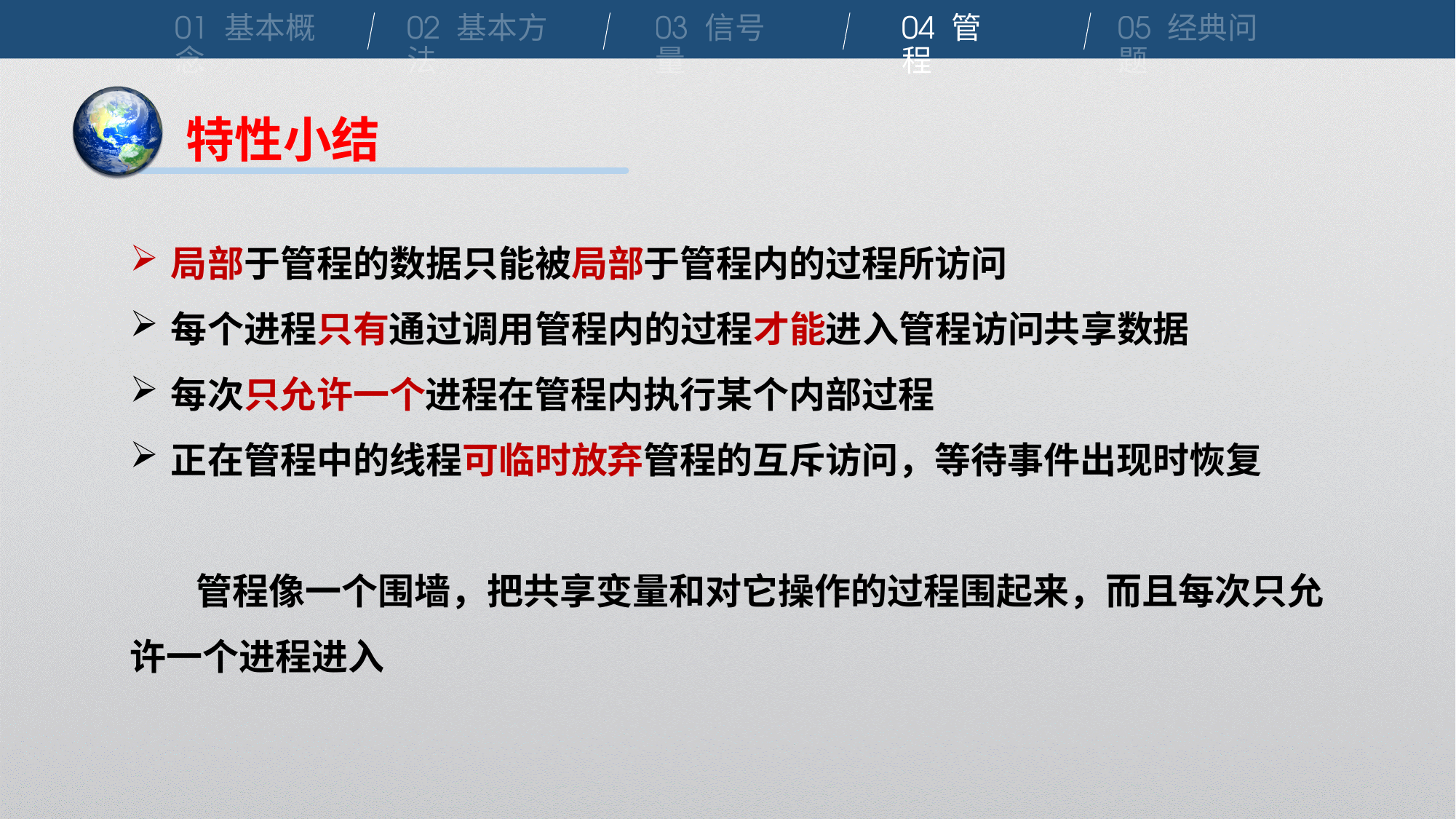

01 基本概念
02 基本方法
03 信号量
04 管程
05 经典问题
特性小结
局部于管程的数据只能被局部于管程内的过程所访问
每个进程只有通过调用管程内的过程才能进入管程访问共享数据
每次只允许一个进程在管程内执行某个内部过程
正在管程中的线程可临时放弃管程的互斥访问，等待事件出现时恢复

       管程像一个围墙，把共享变量和对它操作的过程围起来，而且每次只允许一个进程进入